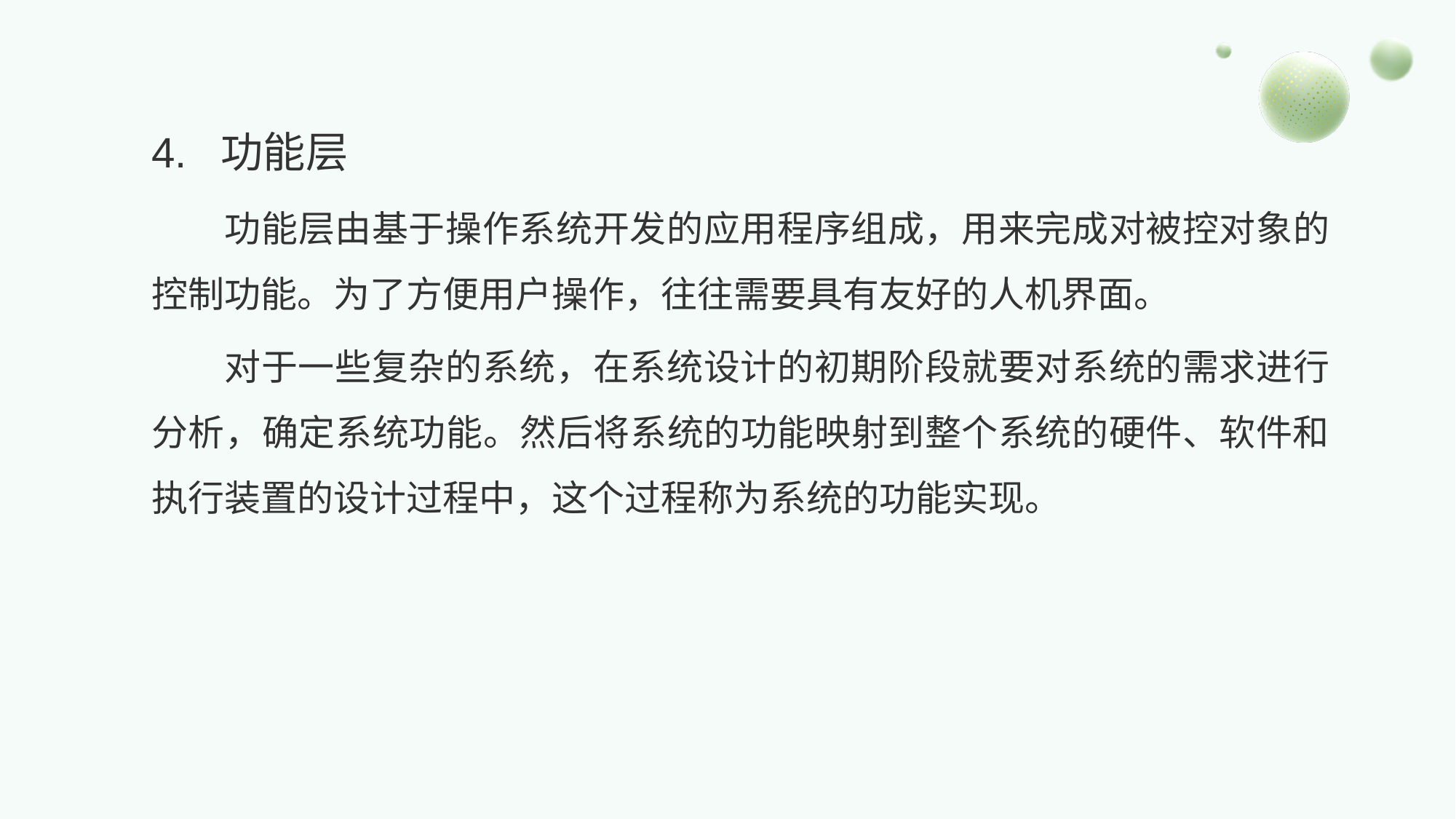

4.  功能层
功能层由基于操作系统开发的应用程序组成，用来完成对被控对象的控制功能。为了方便用户操作，往往需要具有友好的人机界面。
对于一些复杂的系统，在系统设计的初期阶段就要对系统的需求进行分析，确定系统功能。然后将系统的功能映射到整个系统的硬件、软件和执行装置的设计过程中，这个过程称为系统的功能实现。